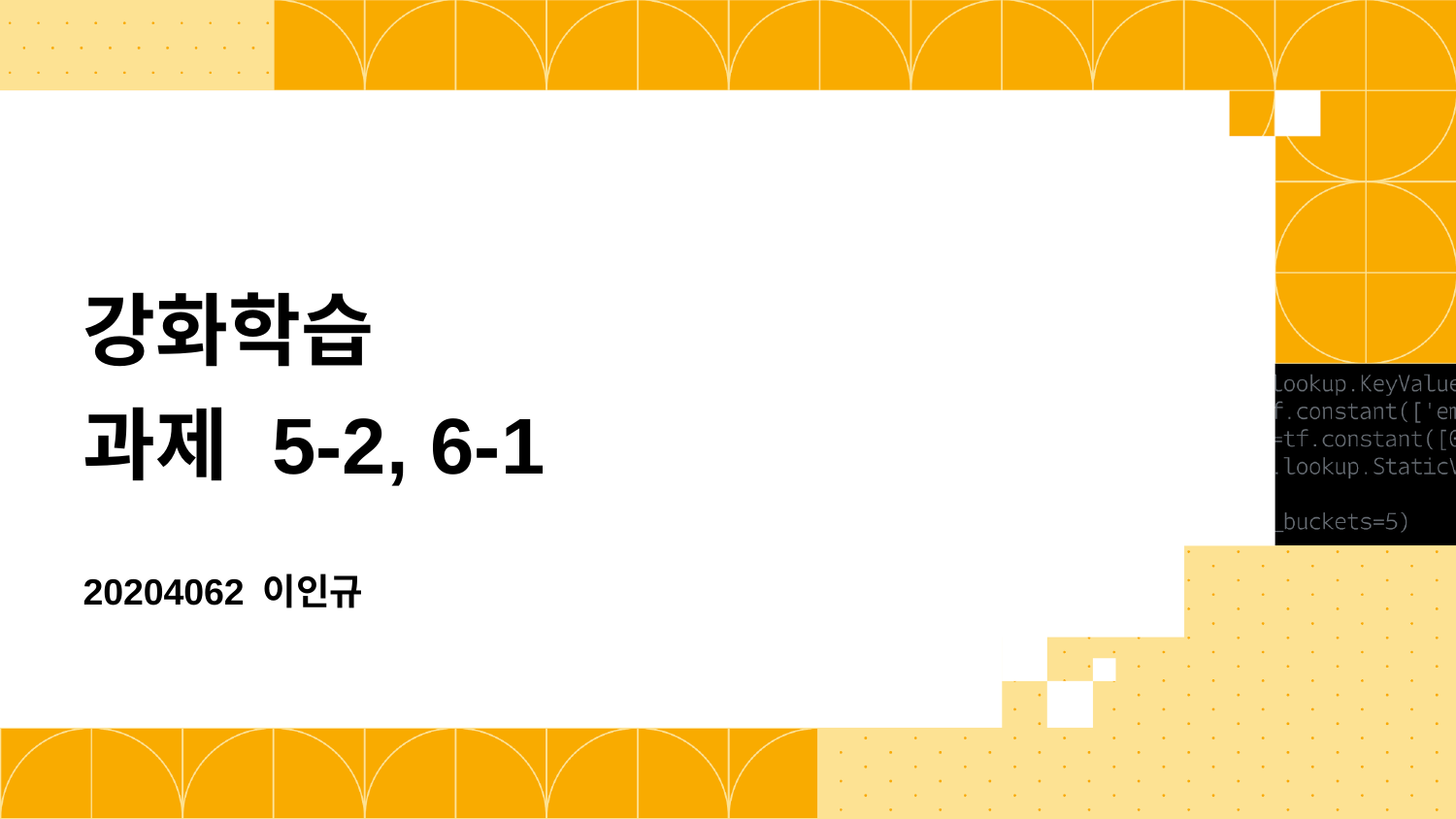

# 강화학습 과제 5-2, 6-1
20204062 이인규